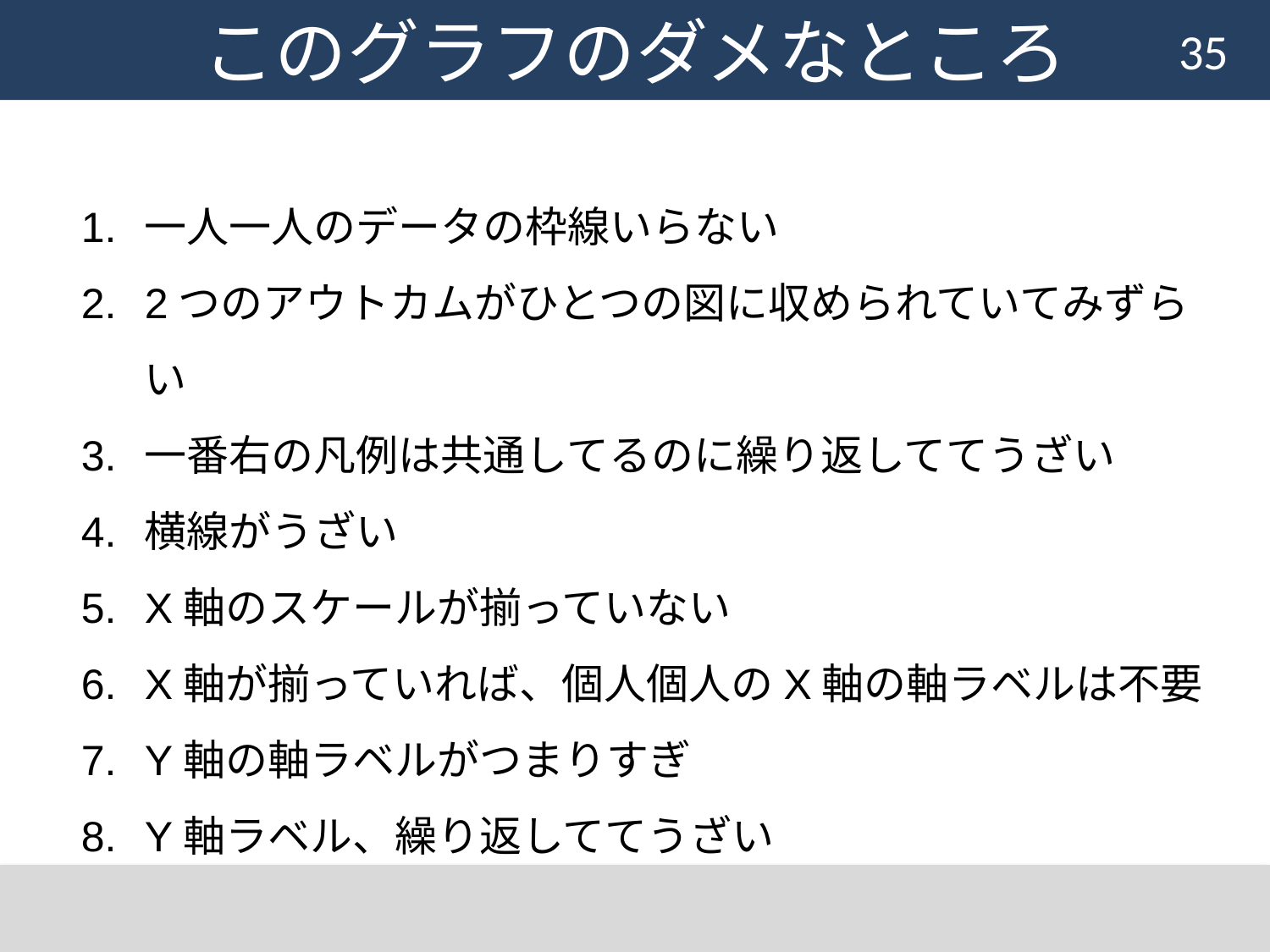

# このグラフのダメなところ
35
一人一人のデータの枠線いらない
2つのアウトカムがひとつの図に収められていてみずらい
一番右の凡例は共通してるのに繰り返しててうざい
横線がうざい
X軸のスケールが揃っていない
X軸が揃っていれば、個人個人のX軸の軸ラベルは不要
Y軸の軸ラベルがつまりすぎ
Y軸ラベル、繰り返しててうざい